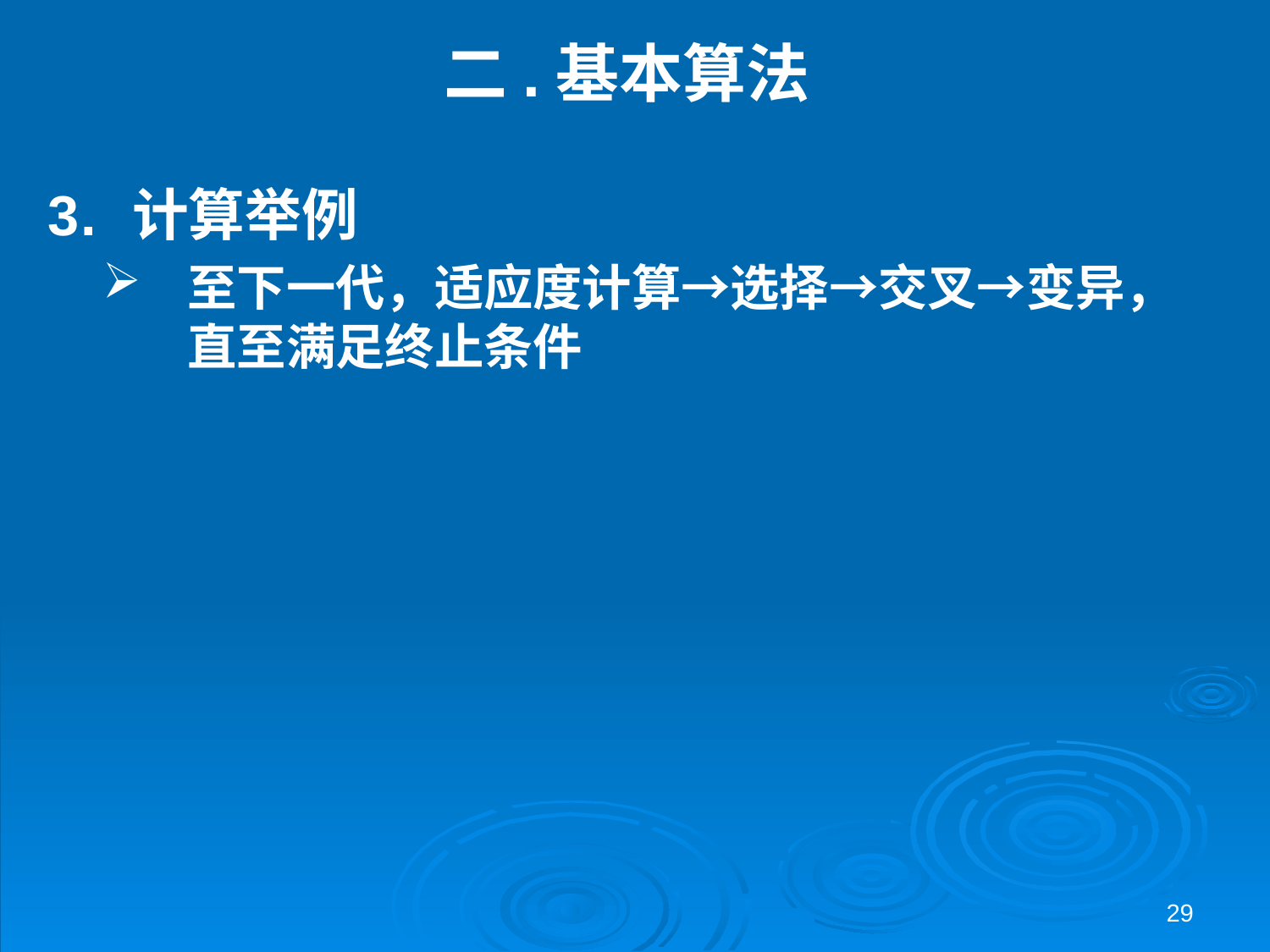

# 二.基本算法
计算举例
至下一代，适应度计算→选择→交叉→变异，直至满足终止条件
29